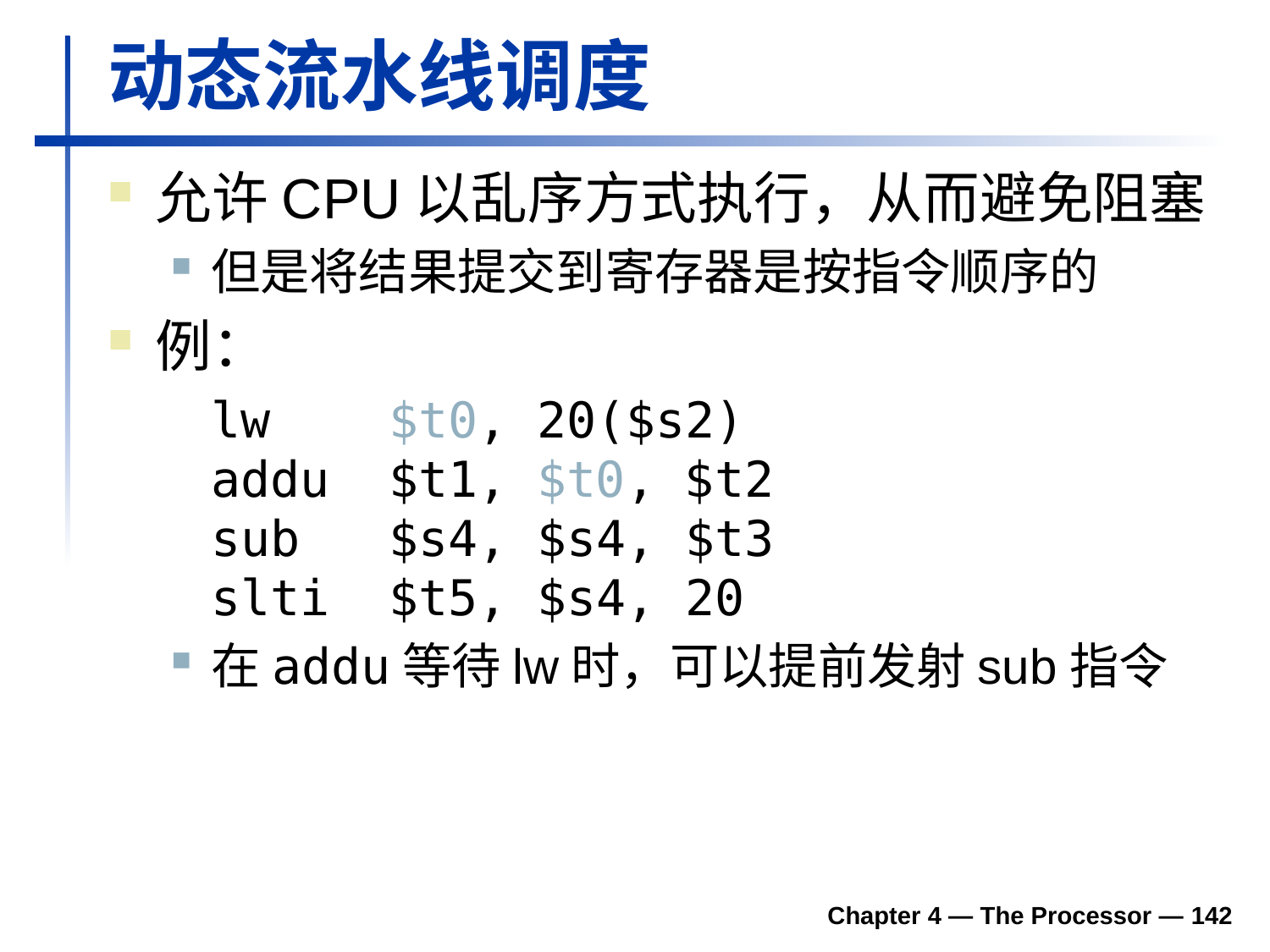

# 动态流水线调度
允许CPU以乱序方式执行，从而避免阻塞
但是将结果提交到寄存器是按指令顺序的
例：
	lw    $t0, 20($s2)
addu  $t1, $t0, $t2
sub   $s4, $s4, $t3
slti  $t5, $s4, 20
在addu等待lw时，可以提前发射sub指令
Chapter 4 — The Processor — 142